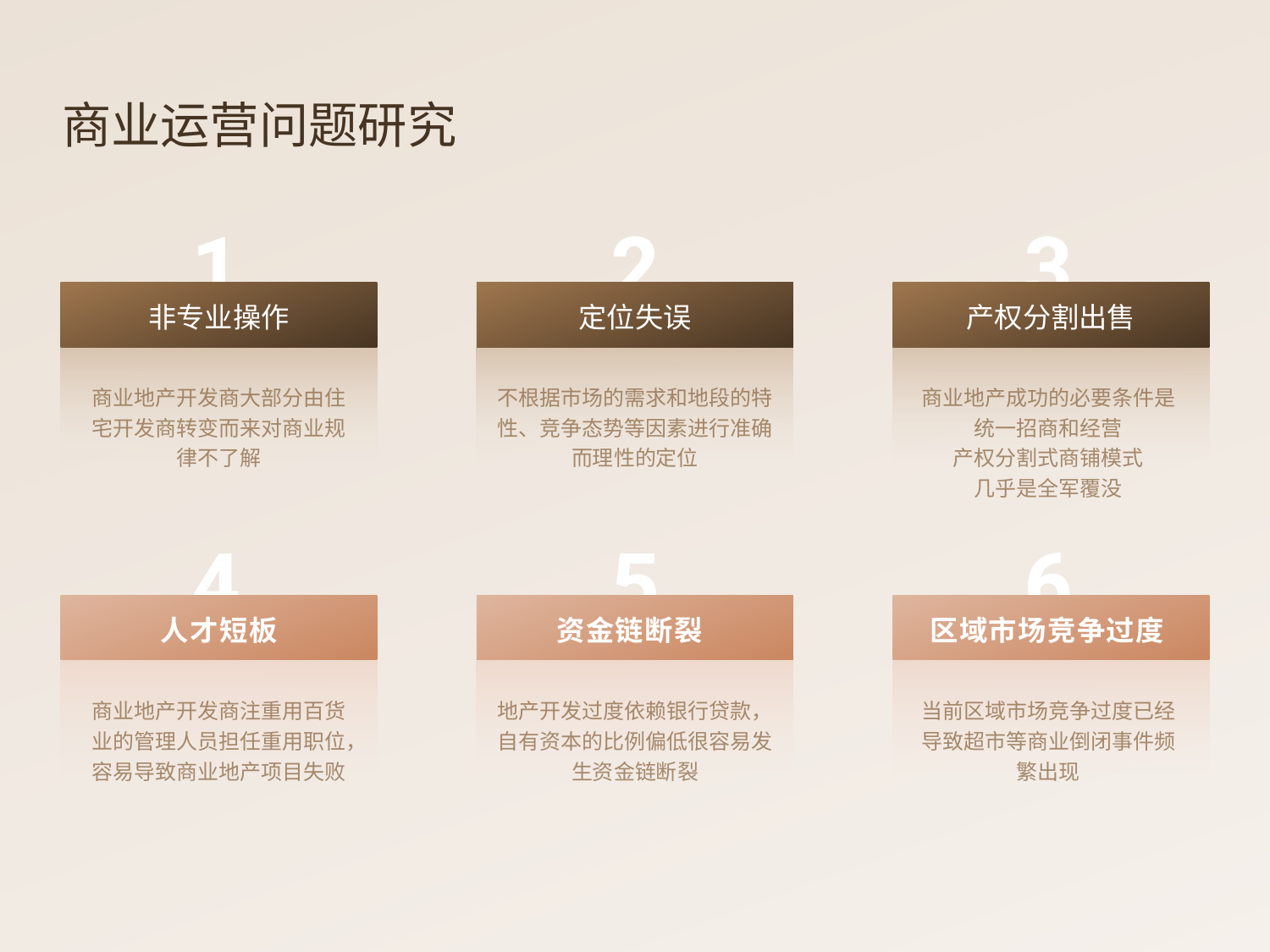

商业运营问题研究
1

非专业操作

商业地产开发商大部分由住宅开发商转变而来对商业规律不了解
2

定位失误

不根据市场的需求和地段的特性、竞争态势等因素进行准确而理性的定位
3

产权分割出售

商业地产成功的必要条件是统一招商和经营
产权分割式商铺模式
几乎是全军覆没
4

人才短板

商业地产开发商注重用百货业的管理人员担任重用职位，容易导致商业地产项目失败
5

资金链断裂

地产开发过度依赖银行贷款，自有资本的比例偏低很容易发生资金链断裂
6

区域市场竞争过度

当前区域市场竞争过度已经导致超市等商业倒闭事件频繁出现